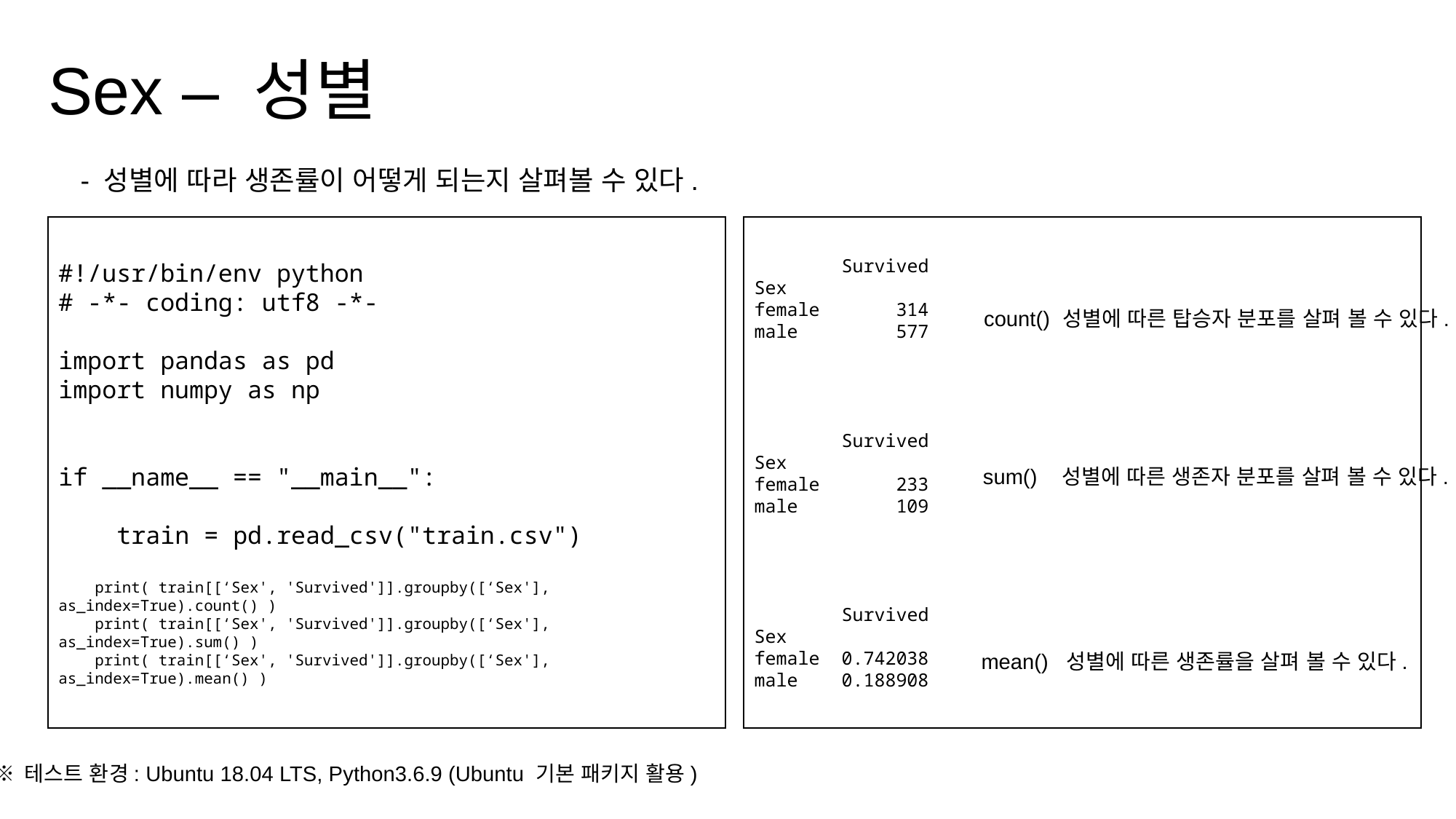

Sex – 성별
- 성별에 따라 생존률이 어떻게 되는지 살펴볼 수 있다.
#!/usr/bin/env python
# -*- coding: utf8 -*-

import pandas as pd
import numpy as np

if __name__ == "__main__":

    train = pd.read_csv("train.csv")

    print( train[[‘Sex', 'Survived']].groupby([‘Sex'], as_index=True).count() )
    print( train[[‘Sex', 'Survived']].groupby([‘Sex'], as_index=True).sum() )
    print( train[[‘Sex', 'Survived']].groupby([‘Sex'], as_index=True).mean() )
        Survived
Sex
female       314
male         577

        Survived
Sex
female       233
male         109

        Survived
Sex
female  0.742038
male    0.188908
count()
성별에 따른 탑승자 분포를 살펴 볼 수 있다.
sum()
성별에 따른 생존자 분포를 살펴 볼 수 있다.
mean()
성별에 따른 생존률을 살펴 볼 수 있다.
※ 테스트 환경: Ubuntu 18.04 LTS, Python3.6.9 (Ubuntu 기본 패키지 활용)